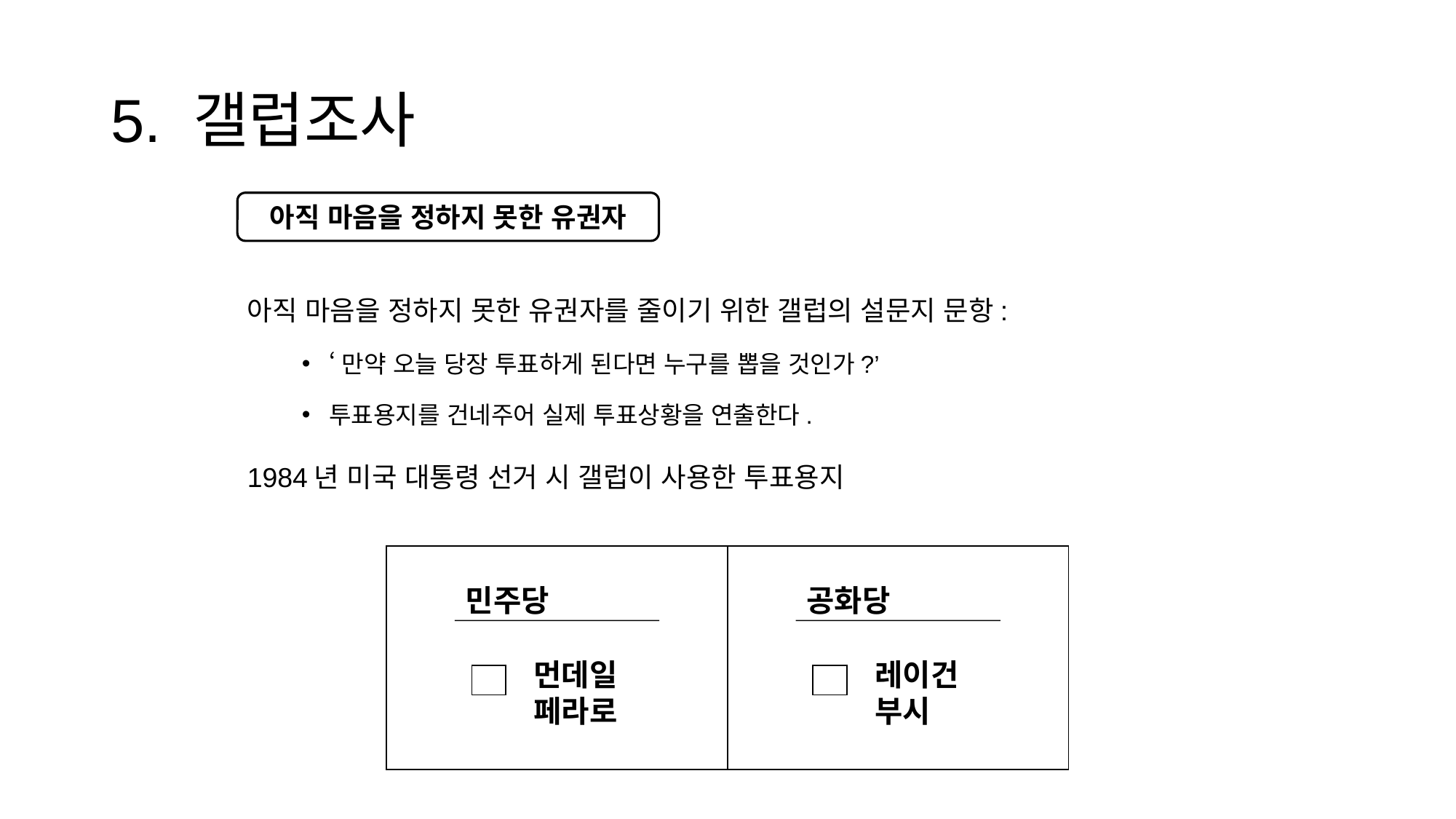

# 5. 갤럽조사

아직 마음을 정하지 못한 유권자를 줄이기 위한 갤럽의 설문지 문항:
‘만약 오늘 당장 투표하게 된다면 누구를 뽑을 것인가?’
투표용지를 건네주어 실제 투표상황을 연출한다.
1984년 미국 대통령 선거 시 갤럽이 사용한 투표용지

아직 마음을 정하지 못한 유권자

민주당
공화당

먼데일
페라로
레이건
부시